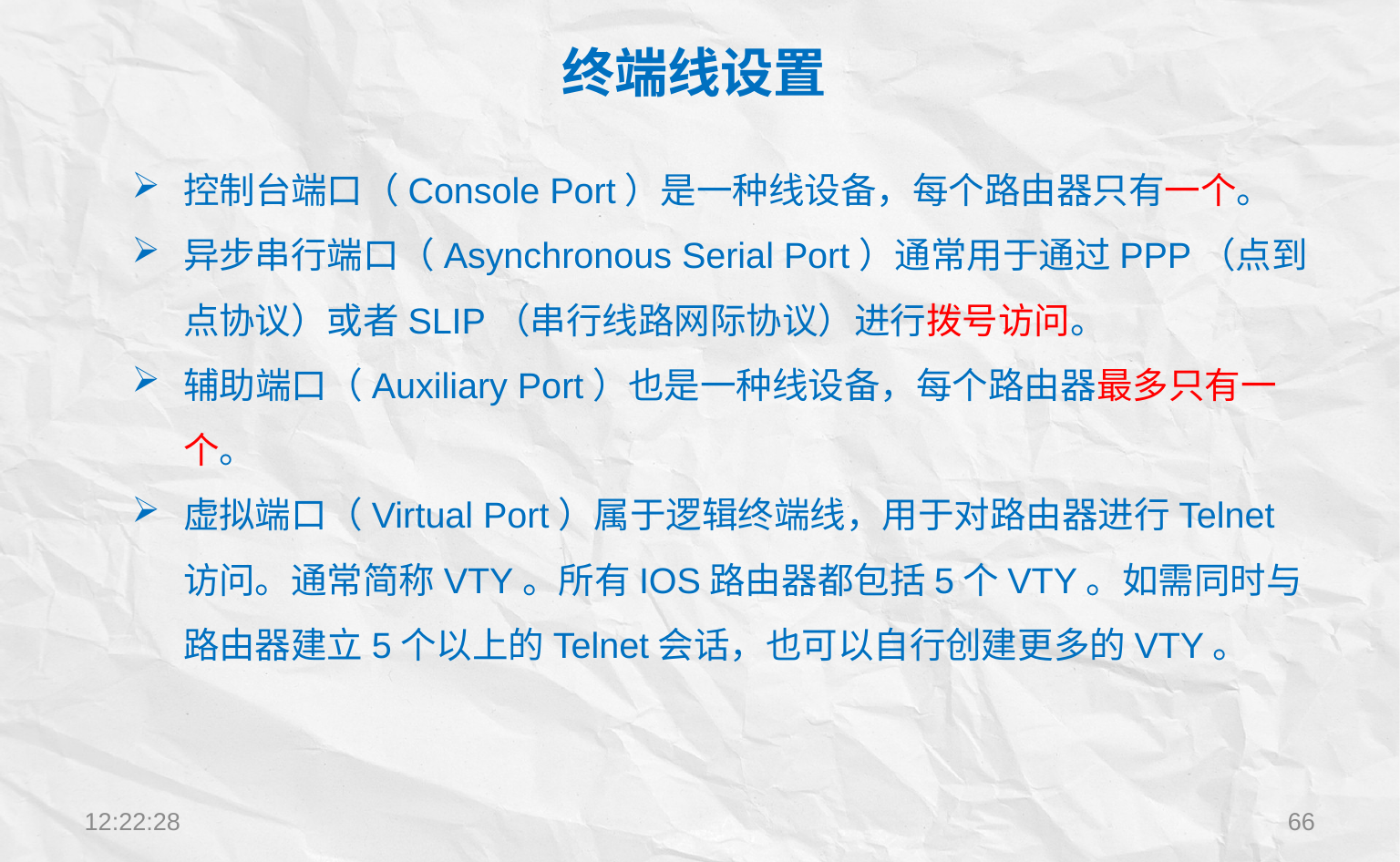

终端线设置
控制台端口（Console Port）是一种线设备，每个路由器只有一个。
异步串行端口（Asynchronous Serial Port）通常用于通过PPP（点到点协议）或者SLIP（串行线路网际协议）进行拨号访问。
辅助端口（Auxiliary Port）也是一种线设备，每个路由器最多只有一个。
虚拟端口（Virtual Port）属于逻辑终端线，用于对路由器进行Telnet访问。通常简称VTY。所有IOS路由器都包括5个VTY。如需同时与路由器建立5个以上的Telnet会话，也可以自行创建更多的VTY。

12:22:28
66